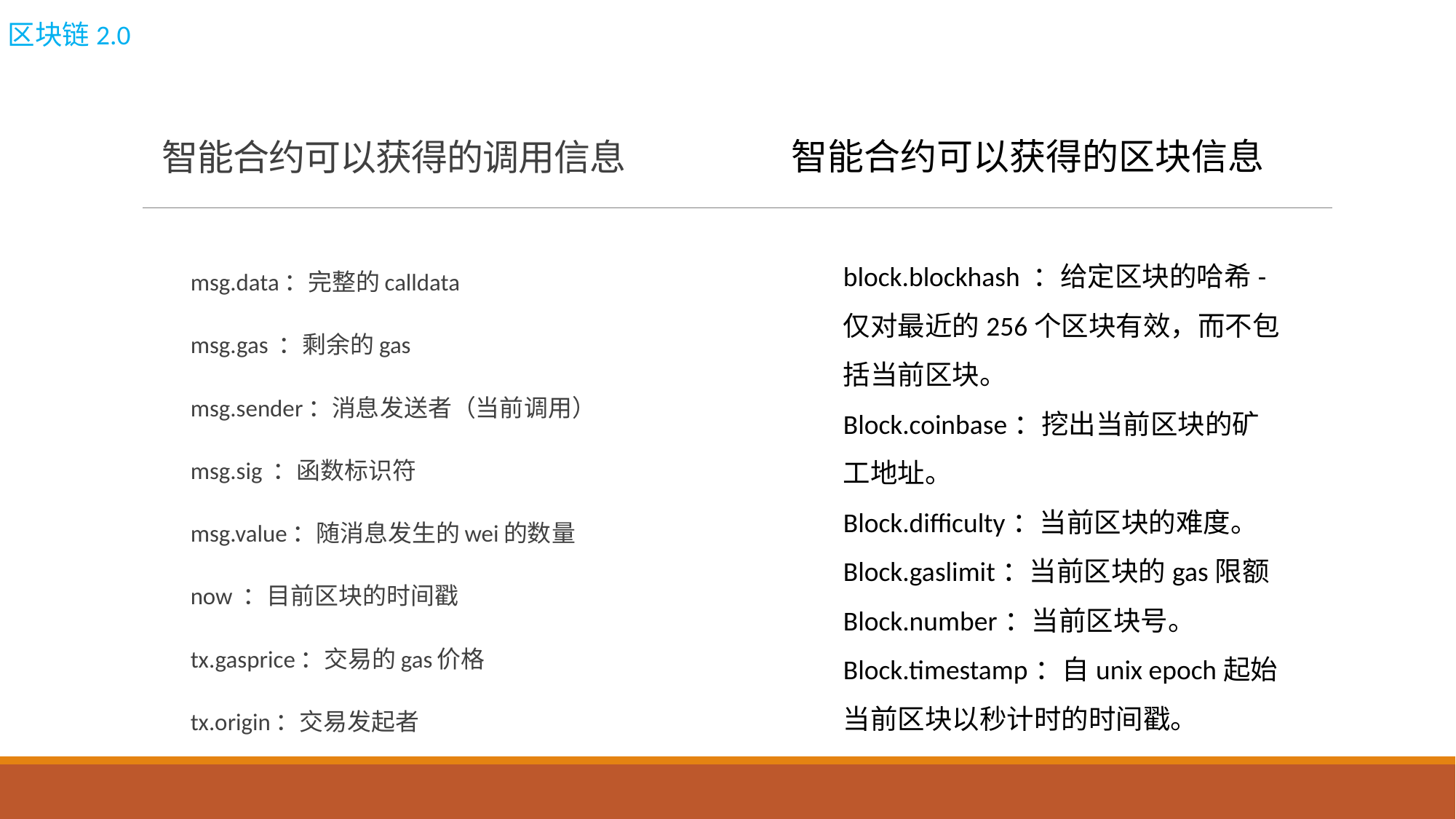

区块链2.0
# 智能合约可以获得的调用信息
智能合约可以获得的区块信息
block.blockhash ：给定区块的哈希-仅对最近的256个区块有效，而不包括当前区块。
Block.coinbase：挖出当前区块的矿工地址。
Block.difficulty：当前区块的难度。
Block.gaslimit：当前区块的gas限额
Block.number：当前区块号。
Block.timestamp：自unix epoch起始当前区块以秒计时的时间戳。
msg.data：完整的calldata
msg.gas ：剩余的gas
msg.sender：消息发送者（当前调用）
msg.sig ：函数标识符
msg.value：随消息发生的wei的数量
now ：目前区块的时间戳
tx.gasprice：交易的gas价格
tx.origin：交易发起者